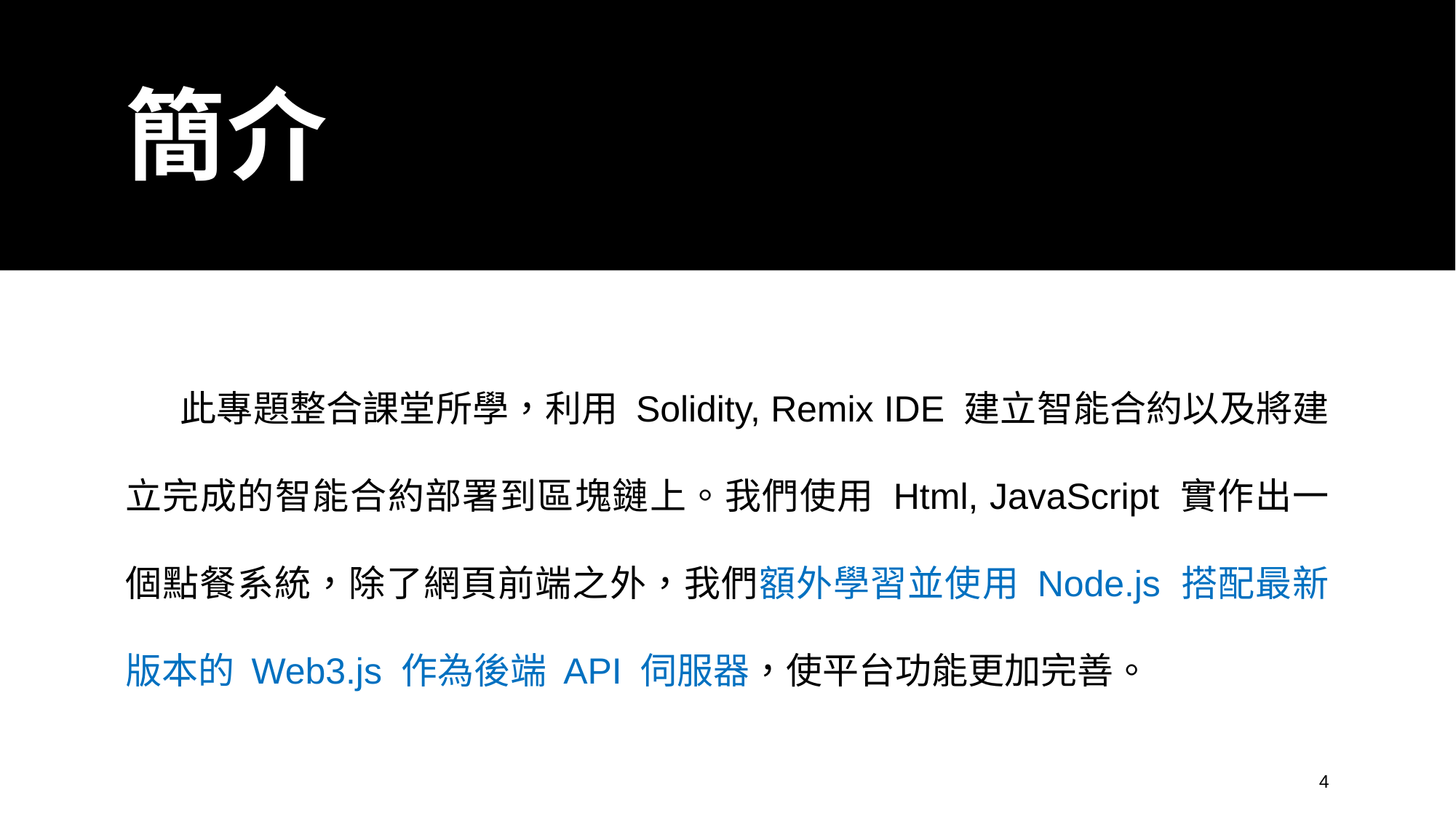

# 簡介
此專題整合課堂所學，利用 Solidity, Remix IDE 建立智能合約以及將建立完成的智能合約部署到區塊鏈上。我們使用 Html, JavaScript 實作出一個點餐系統，除了網頁前端之外，我們額外學習並使用 Node.js 搭配最新版本的 Web3.js 作為後端 API 伺服器，使平台功能更加完善。
4